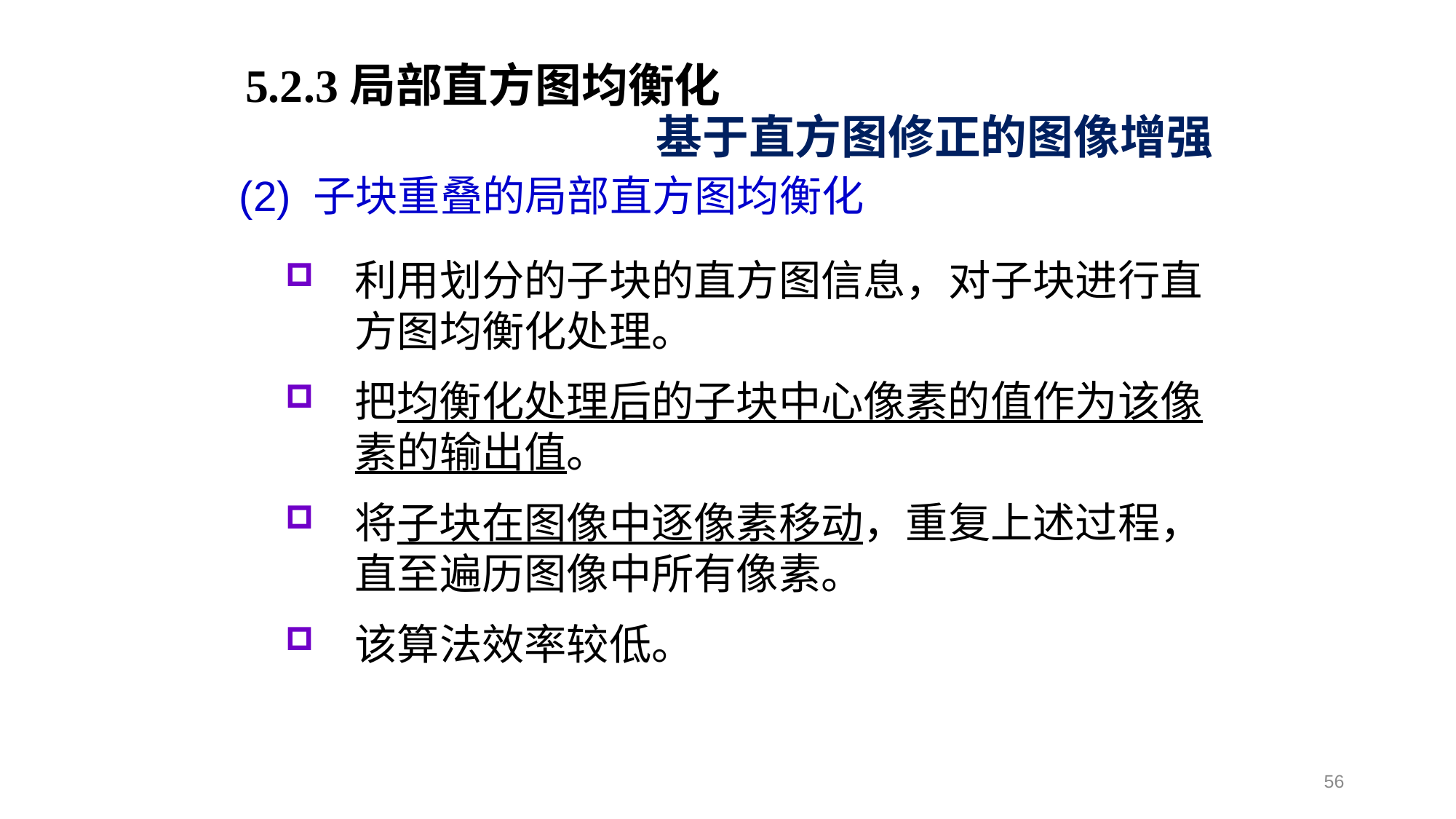

5.2.3局部直方图均衡化
基于直方图修正的图像增强
(2) 子块重叠的局部直方图均衡化
利用划分的子块的直方图信息，对子块进行直方图均衡化处理。
把均衡化处理后的子块中心像素的值作为该像素的输出值。
将子块在图像中逐像素移动，重复上述过程，直至遍历图像中所有像素。
该算法效率较低。
56